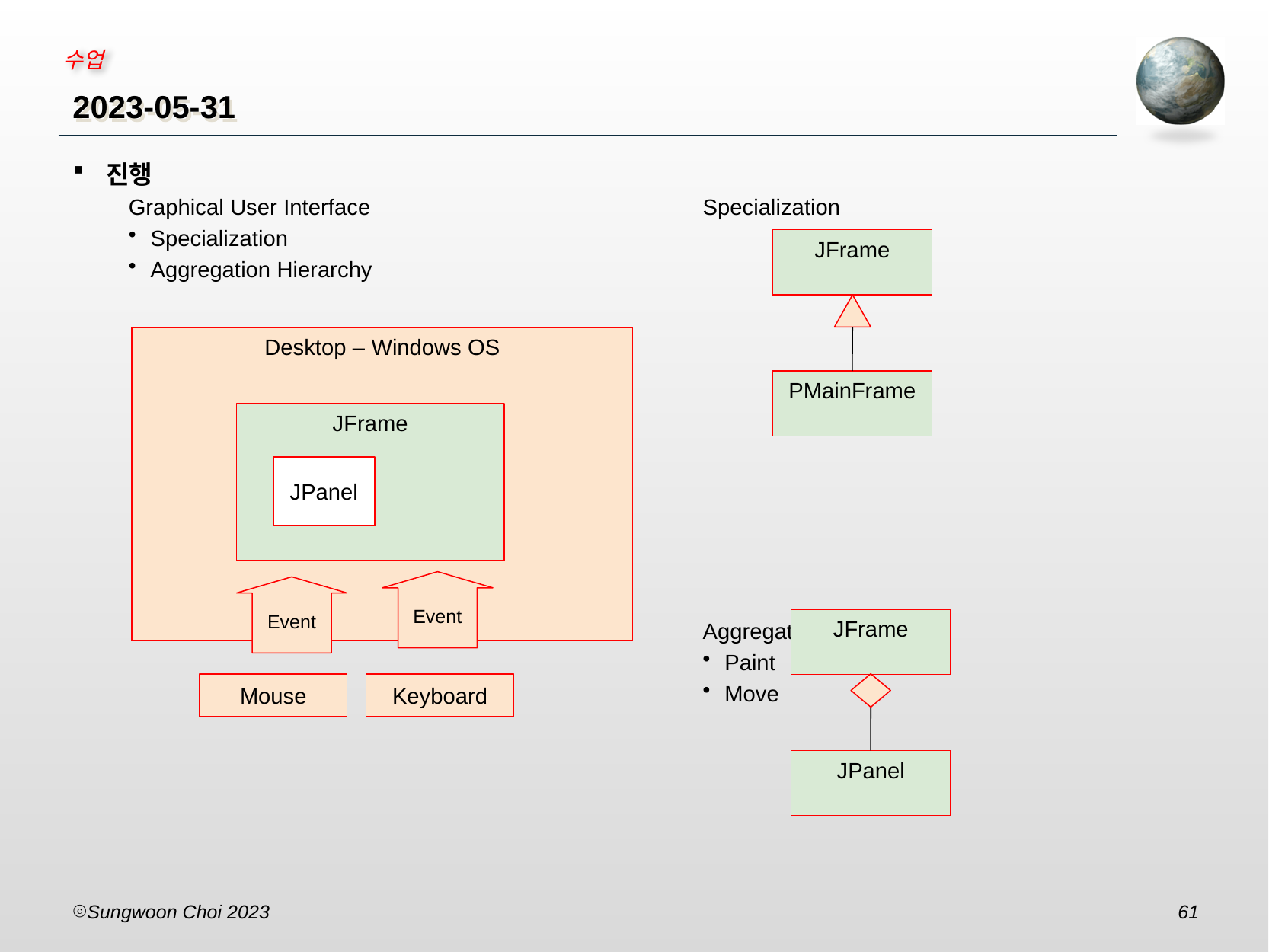

# 2023-05-31

Specialization

Aggregation Hierarchy
Paint
Move

진행
Graphical User Interface
Specialization
Aggregation Hierarchy
JFrame

Desktop – Windows OS
PMainFrame
JFrame
JPanel
Event
Event
JFrame

Mouse
Keyboard
JPanel
Sungwoon Choi 2023
61